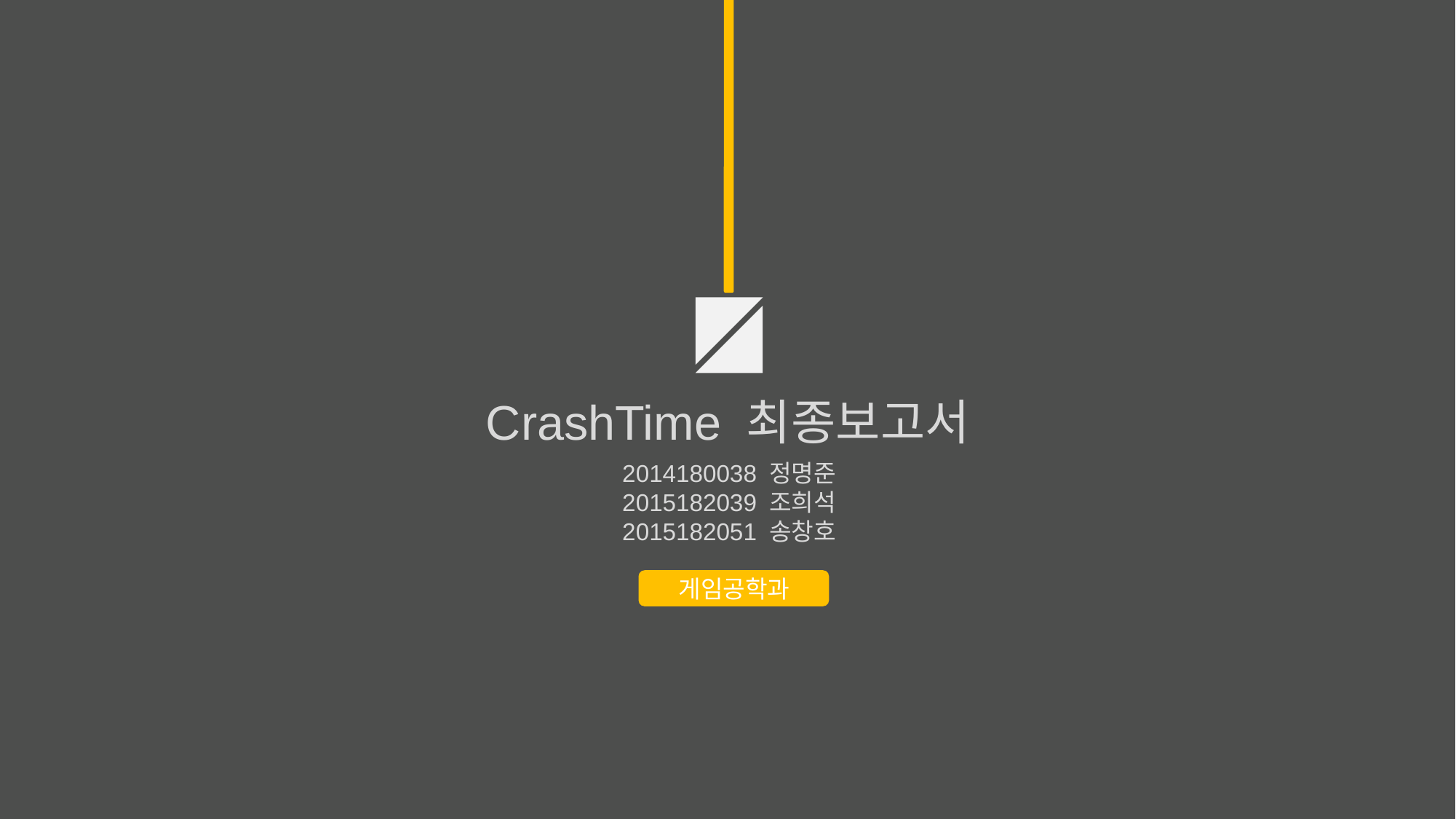

CrashTime 최종보고서
2014180038 정명준
2015182039 조희석
2015182051 송창호
게임공학과